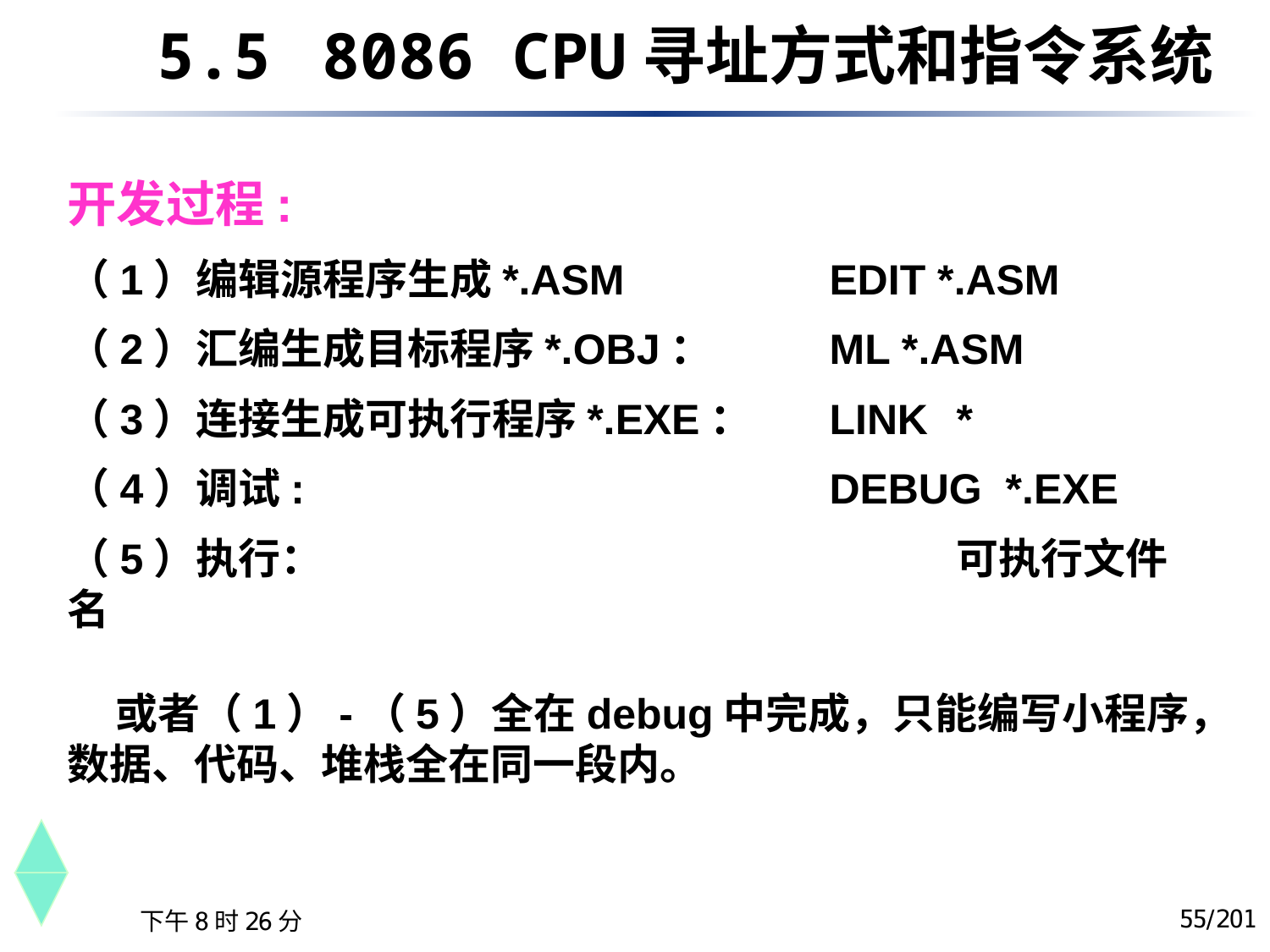

5.5	 8086 CPU寻址方式和指令系统
开发过程:
（1）编辑源程序生成*.ASM		EDIT *.ASM
（2）汇编生成目标程序*.OBJ：    	ML *.ASM
（3）连接生成可执行程序*.EXE：  	LINK	*
（4）调试: 					DEBUG  *.EXE
（5）执行：					可执行文件名

    或者（1）-（5）全在debug中完成，只能编写小程序，数据、代码、堆栈全在同一段内。
55/201
下午8时26分